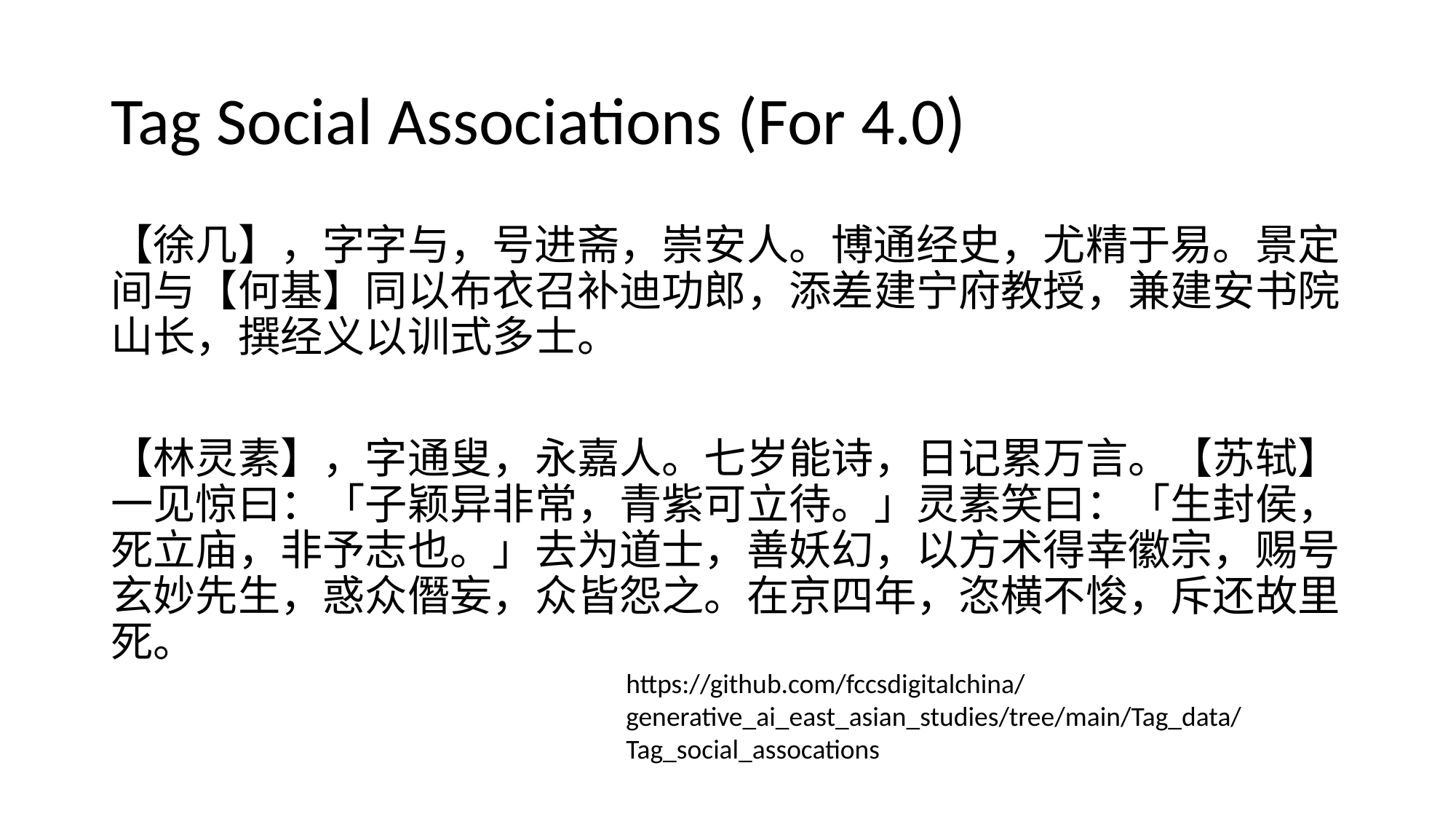

# Tag Social Associations (For 4.0)
【徐几】，字字与，号进斋，崇安人。博通经史，尤精于易。景定间与【何基】同以布衣召补迪功郎，添差建宁府教授，兼建安书院山长，撰经义以训式多士。

【林灵素】，字通叟，永嘉人。七岁能诗，日记累万言。【苏轼】一见惊曰：「子颖异非常，青紫可立待。」灵素笑曰：「生封侯，死立庙，非予志也。」去为道士，善妖幻，以方术得幸徽宗，赐号玄妙先生，惑众僭妄，众皆怨之。在京四年，恣横不悛，斥还故里死。
https://github.com/fccsdigitalchina/generative_ai_east_asian_studies/tree/main/Tag_data/Tag_social_assocations